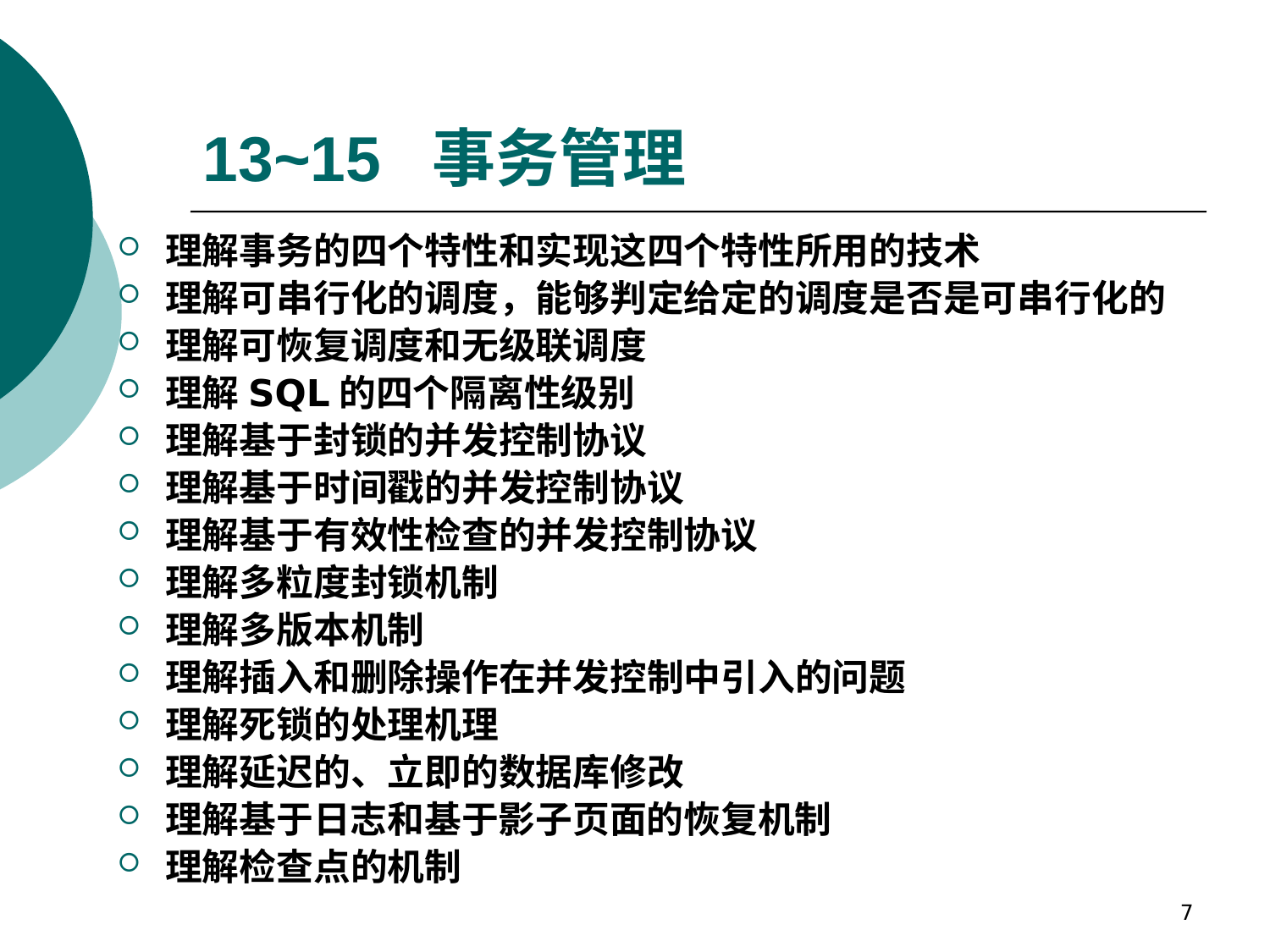

# 13~15  事务管理
理解事务的四个特性和实现这四个特性所用的技术
理解可串行化的调度，能够判定给定的调度是否是可串行化的
理解可恢复调度和无级联调度
理解SQL的四个隔离性级别
理解基于封锁的并发控制协议
理解基于时间戳的并发控制协议
理解基于有效性检查的并发控制协议
理解多粒度封锁机制
理解多版本机制
理解插入和删除操作在并发控制中引入的问题
理解死锁的处理机理
理解延迟的、立即的数据库修改
理解基于日志和基于影子页面的恢复机制
理解检查点的机制
7